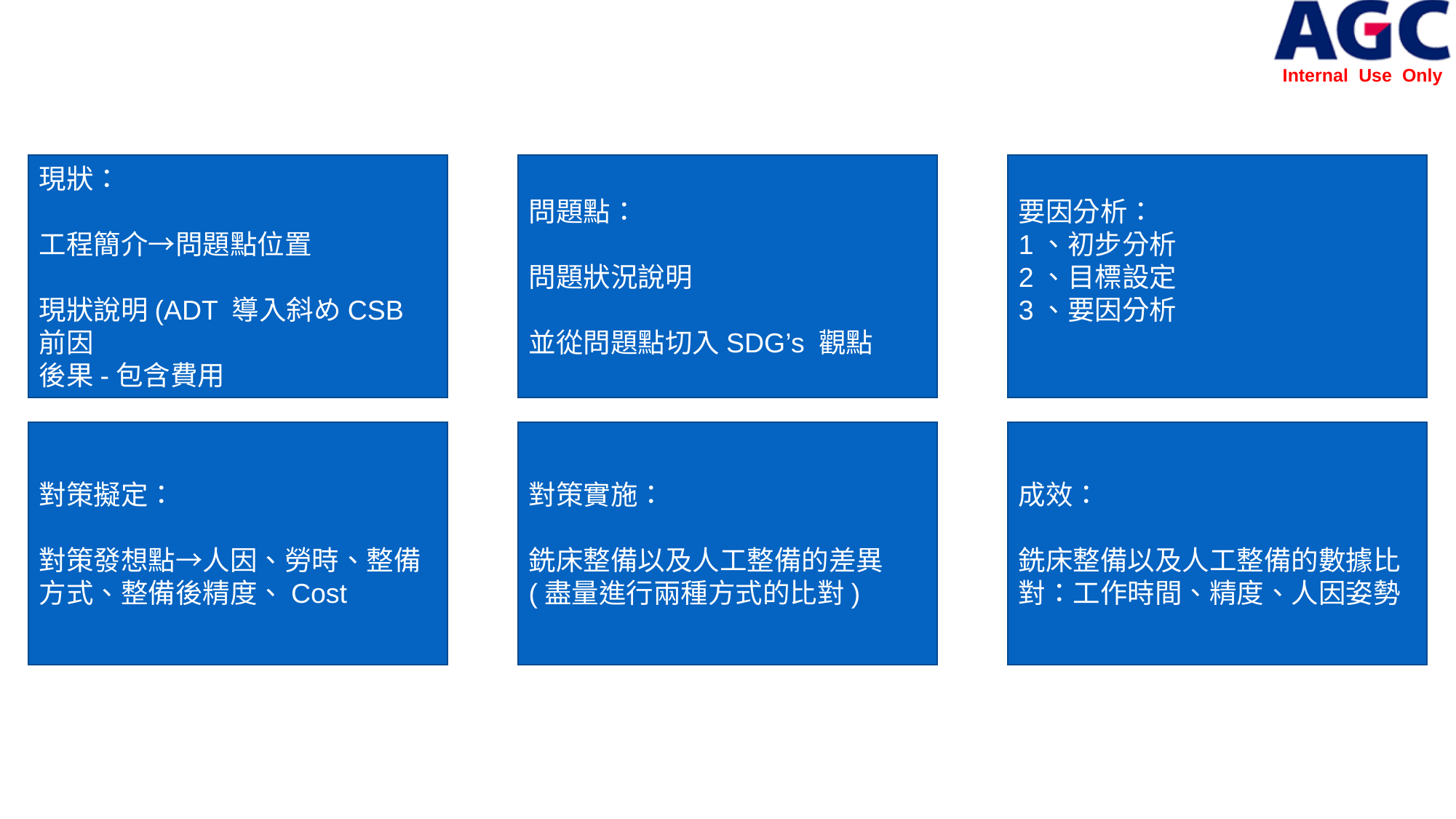

現狀：

工程簡介→問題點位置

現狀說明(ADT 導入斜めCSB前因
後果-包含費用
問題點：

問題狀況說明

並從問題點切入SDG’s 觀點
要因分析：
1、初步分析
2、目標設定
3、要因分析

對策擬定：

對策發想點→人因、勞時、整備方式、整備後精度、Cost
對策實施：

銑床整備以及人工整備的差異
(盡量進行兩種方式的比對)
成效：

銑床整備以及人工整備的數據比對：工作時間、精度、人因姿勢